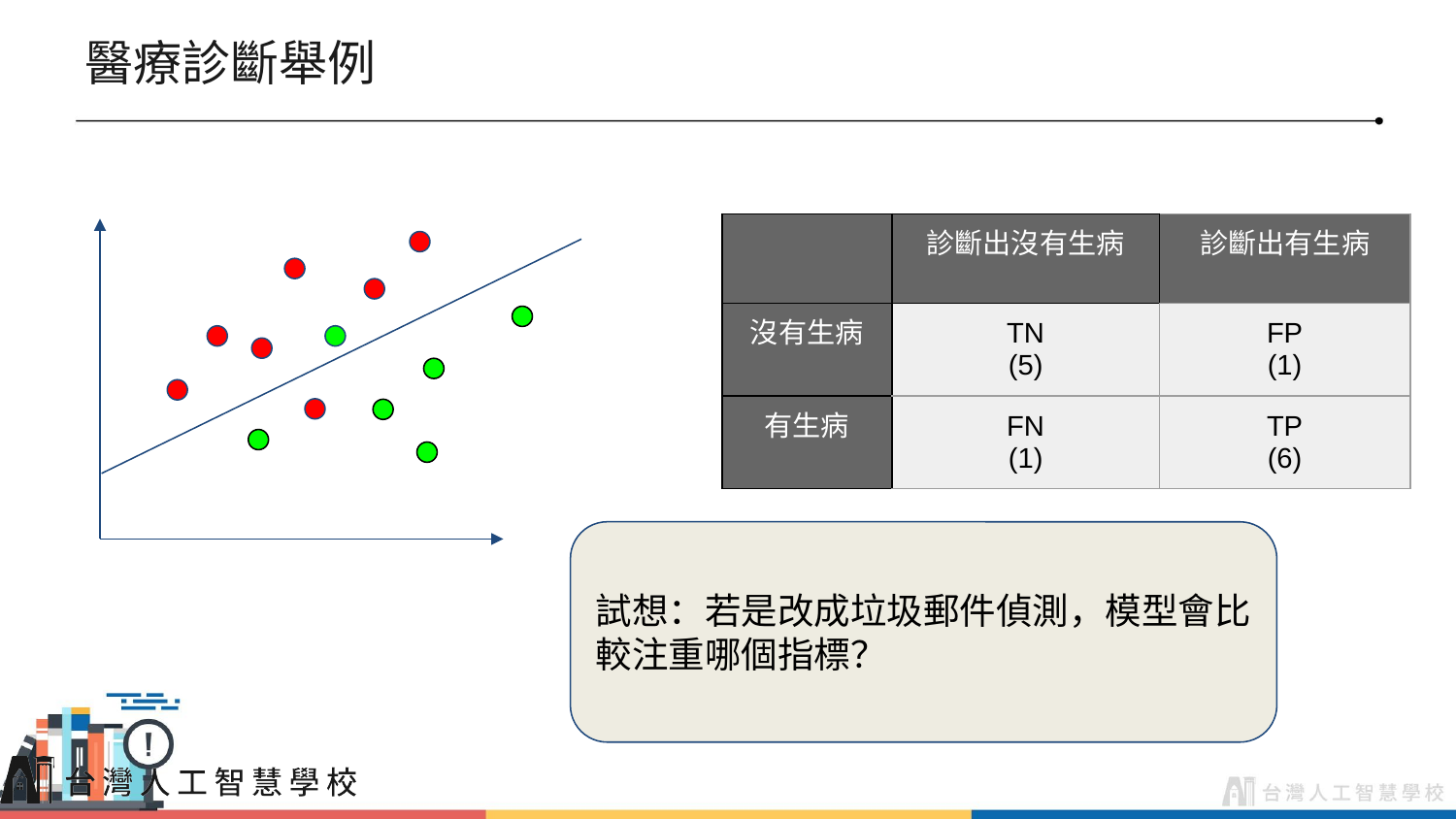

# 醫療診斷舉例
|  | 診斷出沒有生病 | 診斷出有生病 |
| --- | --- | --- |
| 沒有生病 | TN (5) | FP (1) |
| 有生病 | FN (1) | TP (6) |

試想：若是改成垃圾郵件偵測，模型會比較注重哪個指標？